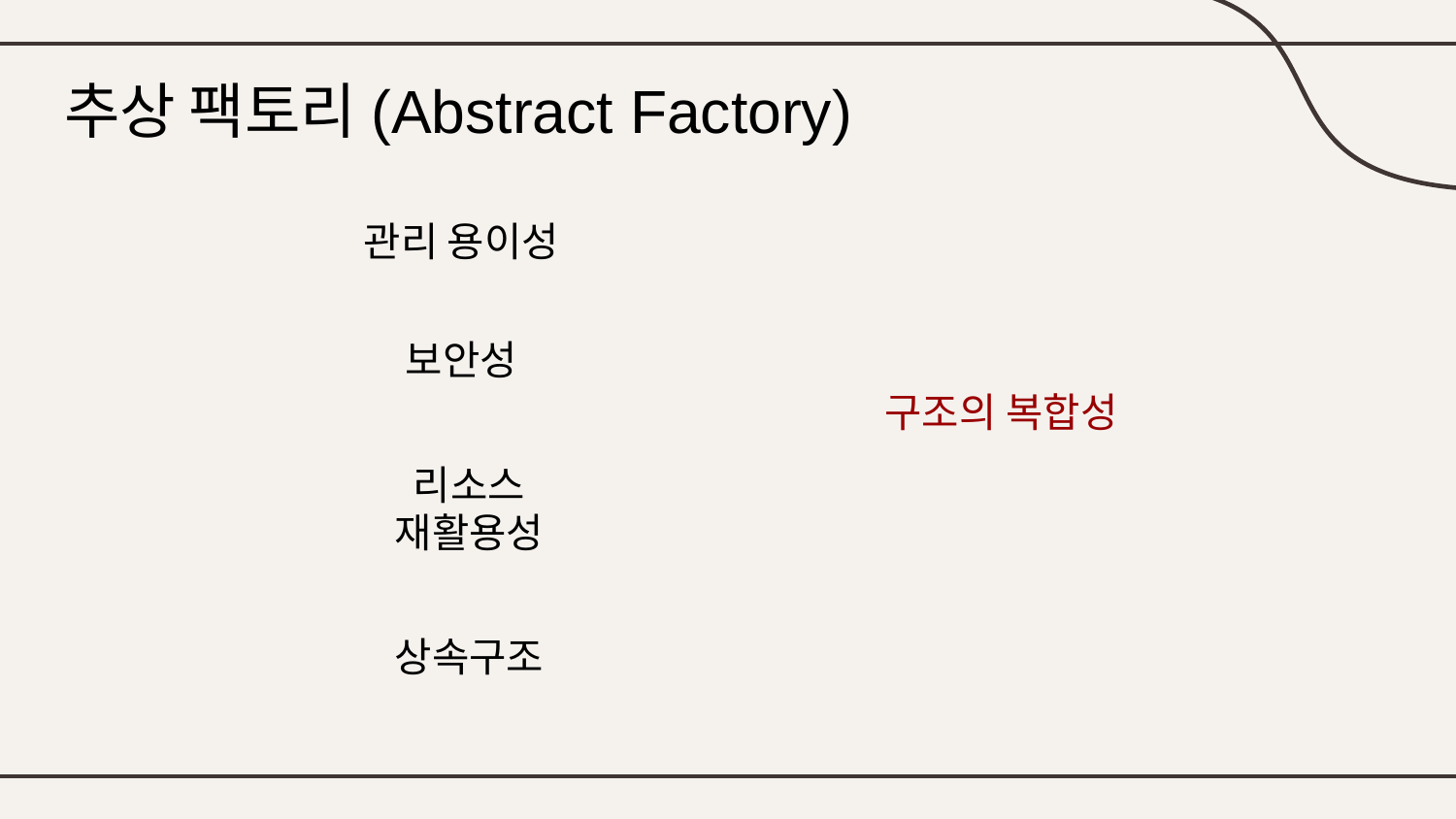

# 추상 팩토리(Abstract Factory)
관리 용이성
보안성
구조의 복합성
리소스 재활용성
상속구조